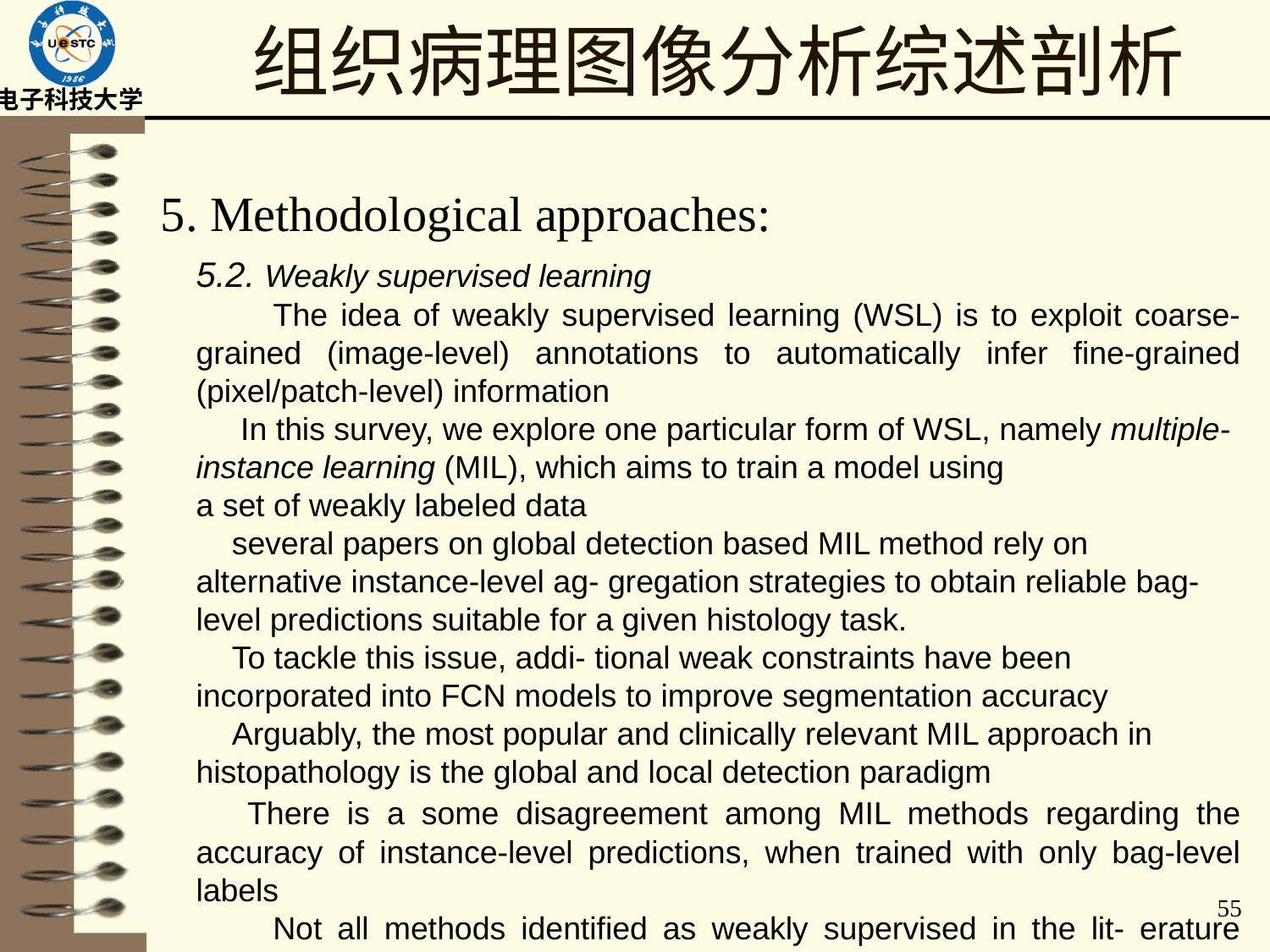

# 组织病理图像分析综述剖析
5. Methodological approaches:

5.2. Weakly supervised learning
      The idea of weakly supervised learning (WSL) is to exploit coarse-grained (image-level) annotations to automatically infer fine-grained (pixel/patch-level) information
     In this survey, we explore one particular form of WSL, namely multiple-instance learning (MIL), which aims to train a model using
a set of weakly labeled data
    several papers on global detection based MIL method rely on alternative instance-level ag- gregation strategies to obtain reliable bag-level predictions suitable for a given histology task.
    To tackle this issue, addi- tional weak constraints have been incorporated into FCN models to improve segmentation accuracy
    Arguably, the most popular and clinically relevant MIL approach in histopathology is the global and local detection paradigm
   There is a some disagreement among MIL methods regarding the accuracy of instance-level predictions, when trained with only bag-level labels
     Not all methods identified as weakly supervised in the lit- erature necessarily fall under the MIL category
55